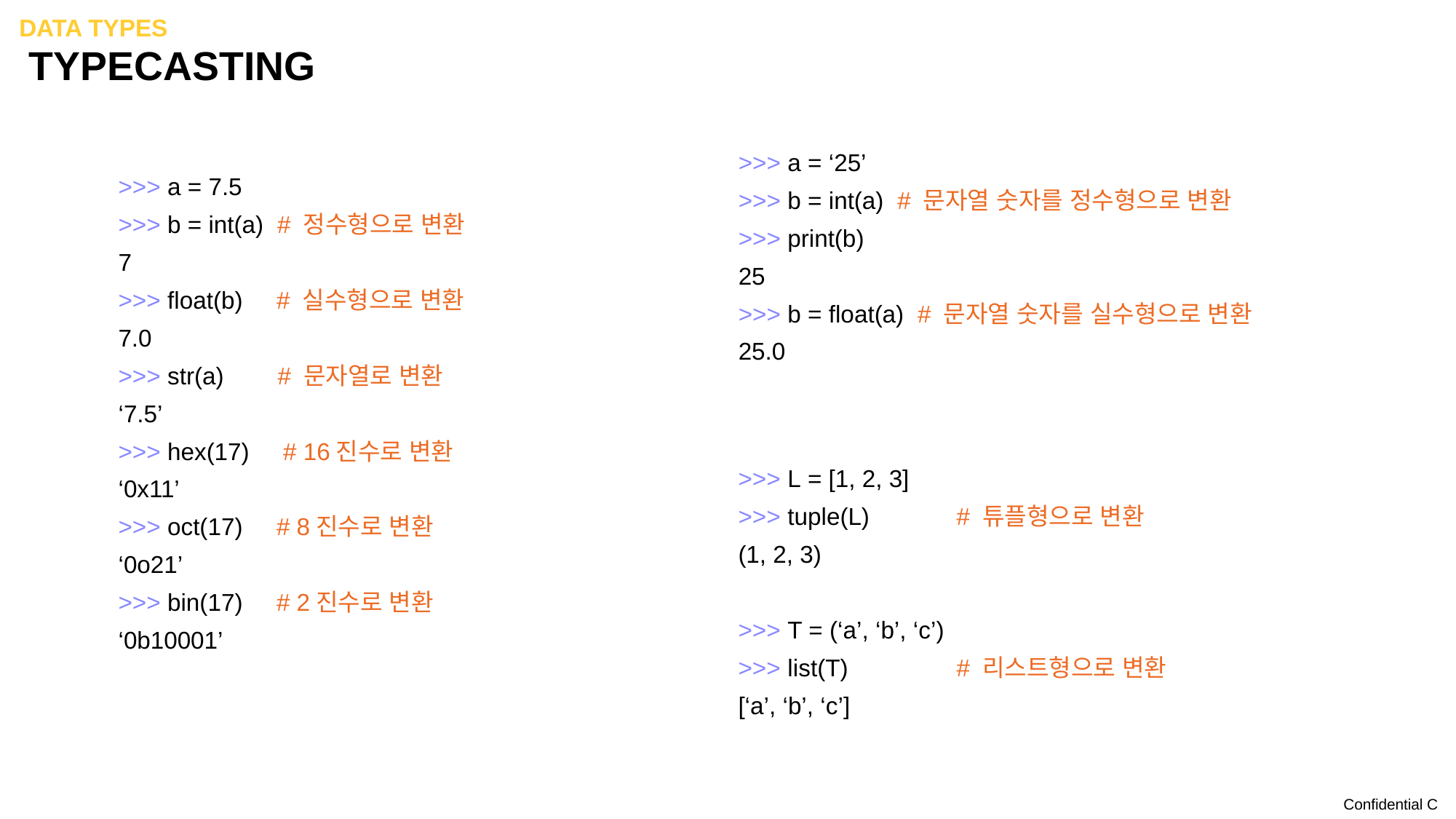

Data Types
# Typecasting
>>> a = ‘25’
>>> b = int(a)  # 문자열 숫자를 정수형으로 변환
>>> print(b)
25
>>> b = float(a)  # 문자열 숫자를 실수형으로 변환
25.0
>>> a = 7.5
>>> b = int(a)  # 정수형으로 변환
7
>>> float(b)     # 실수형으로 변환
7.0
>>> str(a)        # 문자열로 변환
‘7.5’
>>> hex(17)     # 16진수로 변환
‘0x11’
>>> oct(17)     # 8진수로 변환
‘0o21’
>>> bin(17)     # 2진수로 변환
‘0b10001’
>>> L = [1, 2, 3]
>>> tuple(L)  	# 튜플형으로 변환
(1, 2, 3)

>>> T = (‘a’, ‘b’, ‘c’)
>>> list(T)  	# 리스트형으로 변환
[‘a’, ‘b’, ‘c’]